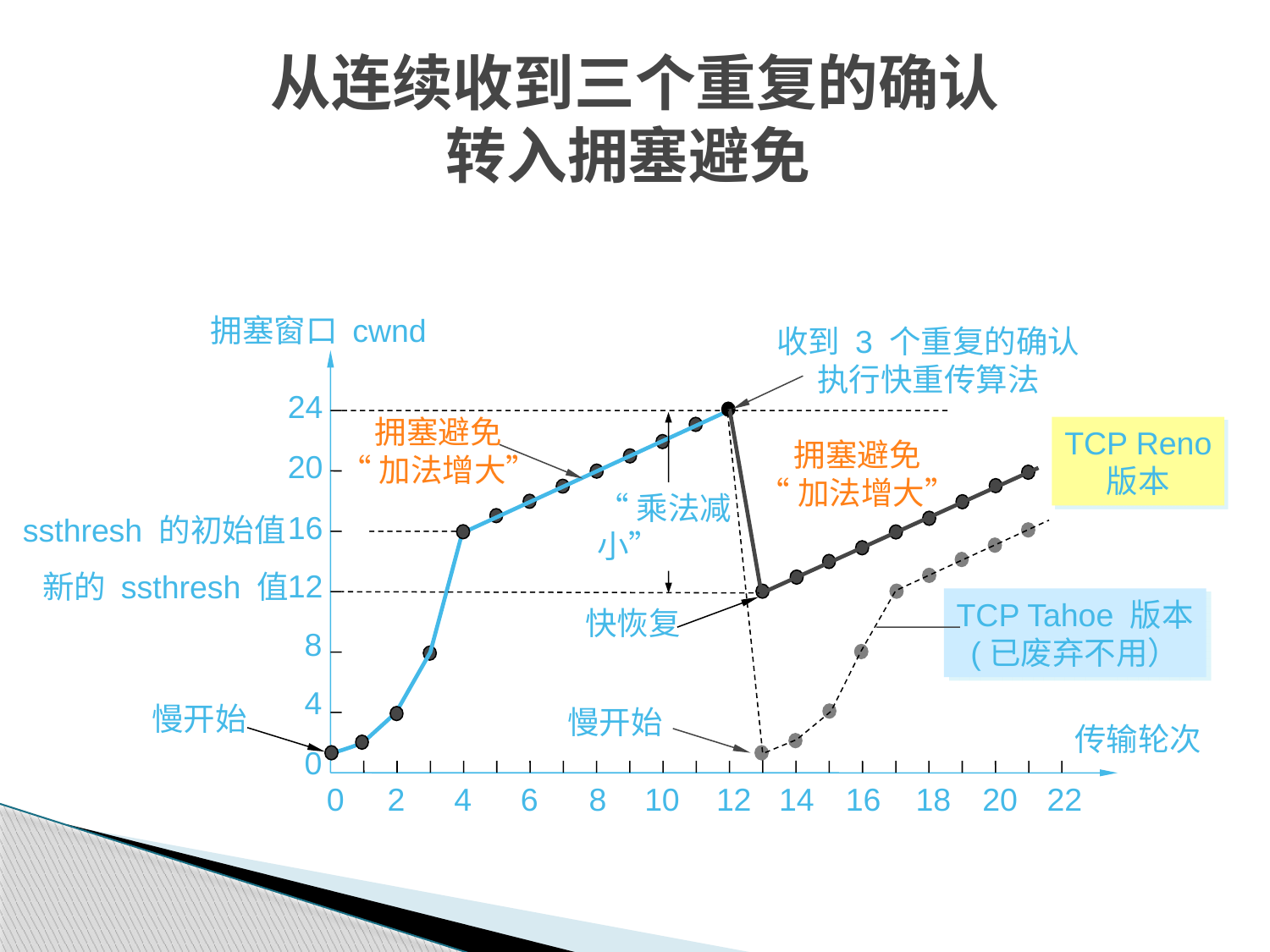

# 从连续收到三个重复的确认 转入拥塞避免
拥塞窗口 cwnd
收到 3 个重复的确认
执行快重传算法

24

拥塞避免
“加法增大”

TCP Reno
版本

拥塞避免
“加法增大”

20

“乘法减小”

16
ssthresh 的初始值

12
新的 ssthresh 值

TCP Tahoe 版本
(已废弃不用）

快恢复

8

4
慢开始
慢开始

传输轮次

0

0
2
4
6
8
10
12
14
16
18
20
22
108